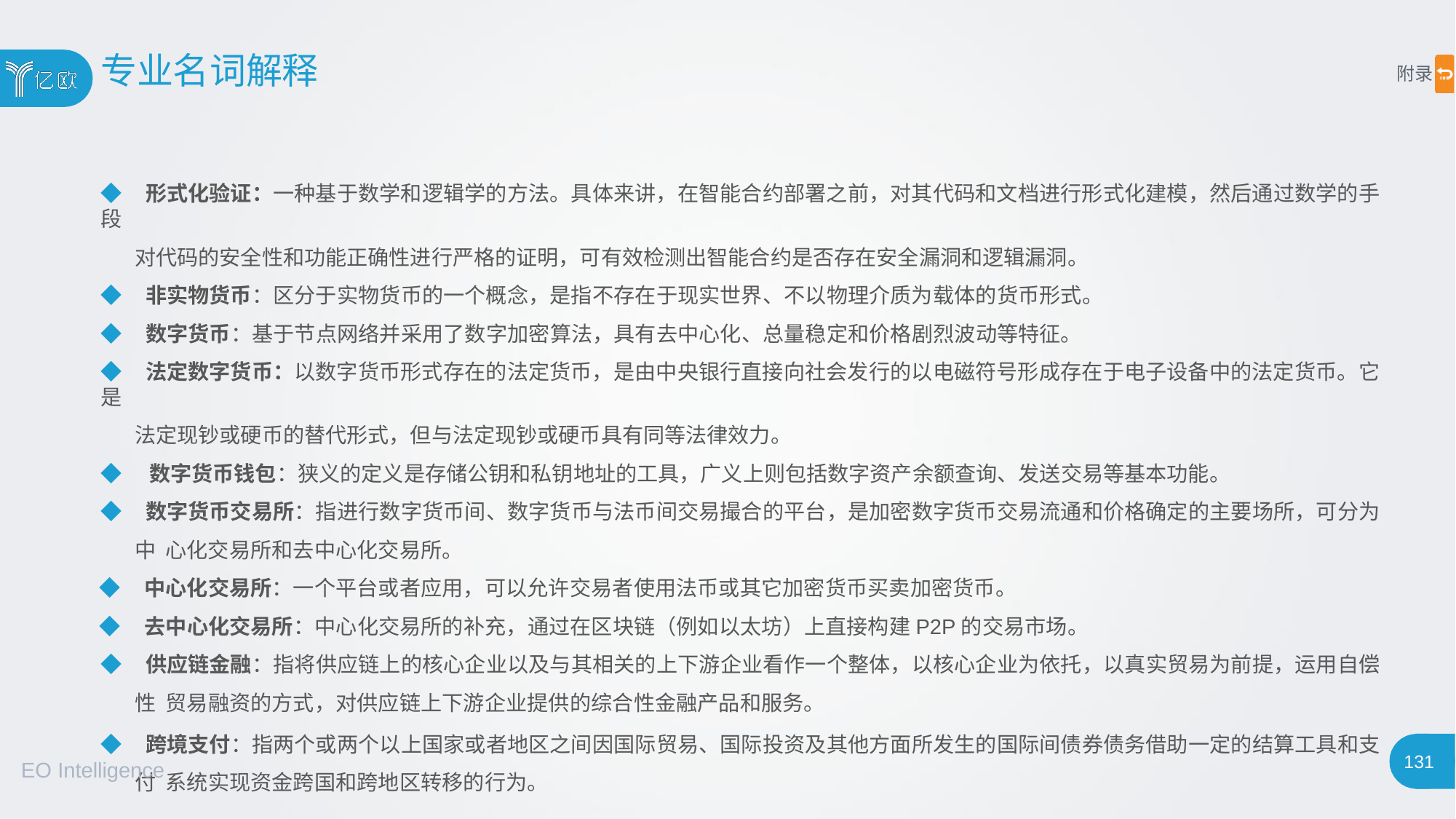

# 专业名词解释

附录
◆ 形式化验证：一种基于数学和逻辑学的方法。具体来讲，在智能合约部署之前，对其代码和文档进行形式化建模，然后通过数学的手段
对代码的安全性和功能正确性进行严格的证明，可有效检测出智能合约是否存在安全漏洞和逻辑漏洞。
◆ 非实物货币：区分于实物货币的一个概念，是指不存在于现实世界、不以物理介质为载体的货币形式。
◆ 数字货币：基于节点网络并采用了数字加密算法，具有去中心化、总量稳定和价格剧烈波动等特征。
◆ 法定数字货币：以数字货币形式存在的法定货币，是由中央银行直接向社会发行的以电磁符号形成存在于电子设备中的法定货币。它是
法定现钞或硬币的替代形式，但与法定现钞或硬币具有同等法律效力。
◆ 数字货币钱包：狭义的定义是存储公钥和私钥地址的工具，广义上则包括数字资产余额查询、发送交易等基本功能。
◆ 数字货币交易所：指进行数字货币间、数字货币与法币间交易撮合的平台，是加密数字货币交易流通和价格确定的主要场所，可分为中  心化交易所和去中心化交易所。
◆ 中心化交易所：一个平台或者应用，可以允许交易者使用法币或其它加密货币买卖加密货币。
◆ 去中心化交易所：中心化交易所的补充，通过在区块链（例如以太坊）上直接构建P2P的交易市场。
◆ 供应链金融：指将供应链上的核心企业以及与其相关的上下游企业看作一个整体，以核心企业为依托，以真实贸易为前提，运用自偿性  贸易融资的方式，对供应链上下游企业提供的综合性金融产品和服务。
◆ 跨境支付：指两个或两个以上国家或者地区之间因国际贸易、国际投资及其他方面所发生的国际间债券债务借助一定的结算工具和支付  系统实现资金跨国和跨地区转移的行为。
131
EO Intelligence